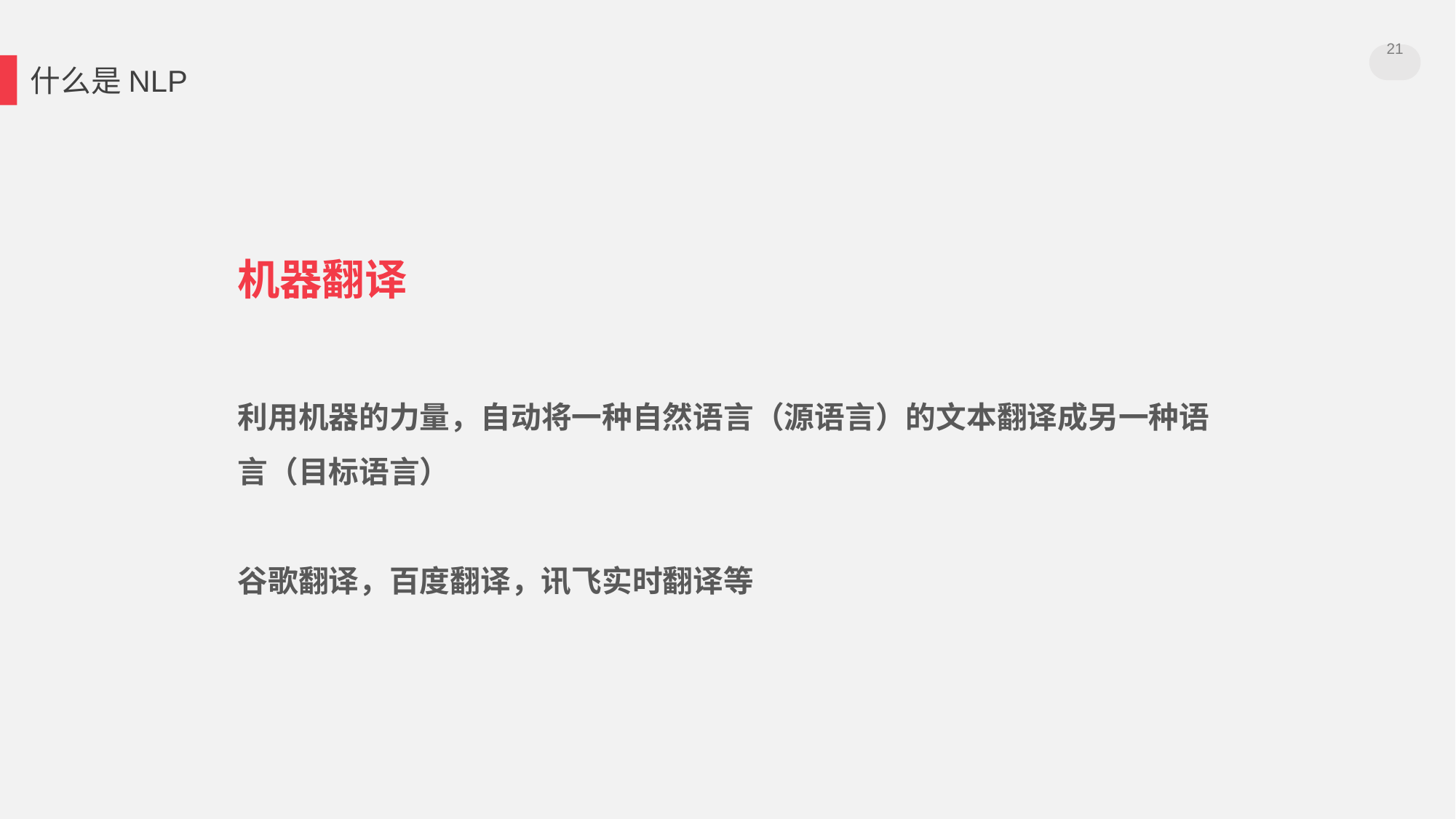

21
什么是NLP
机器翻译

利用机器的力量，自动将一种自然语言（源语言）的文本翻译成另一种语言（目标语言）

谷歌翻译，百度翻译，讯飞实时翻译等